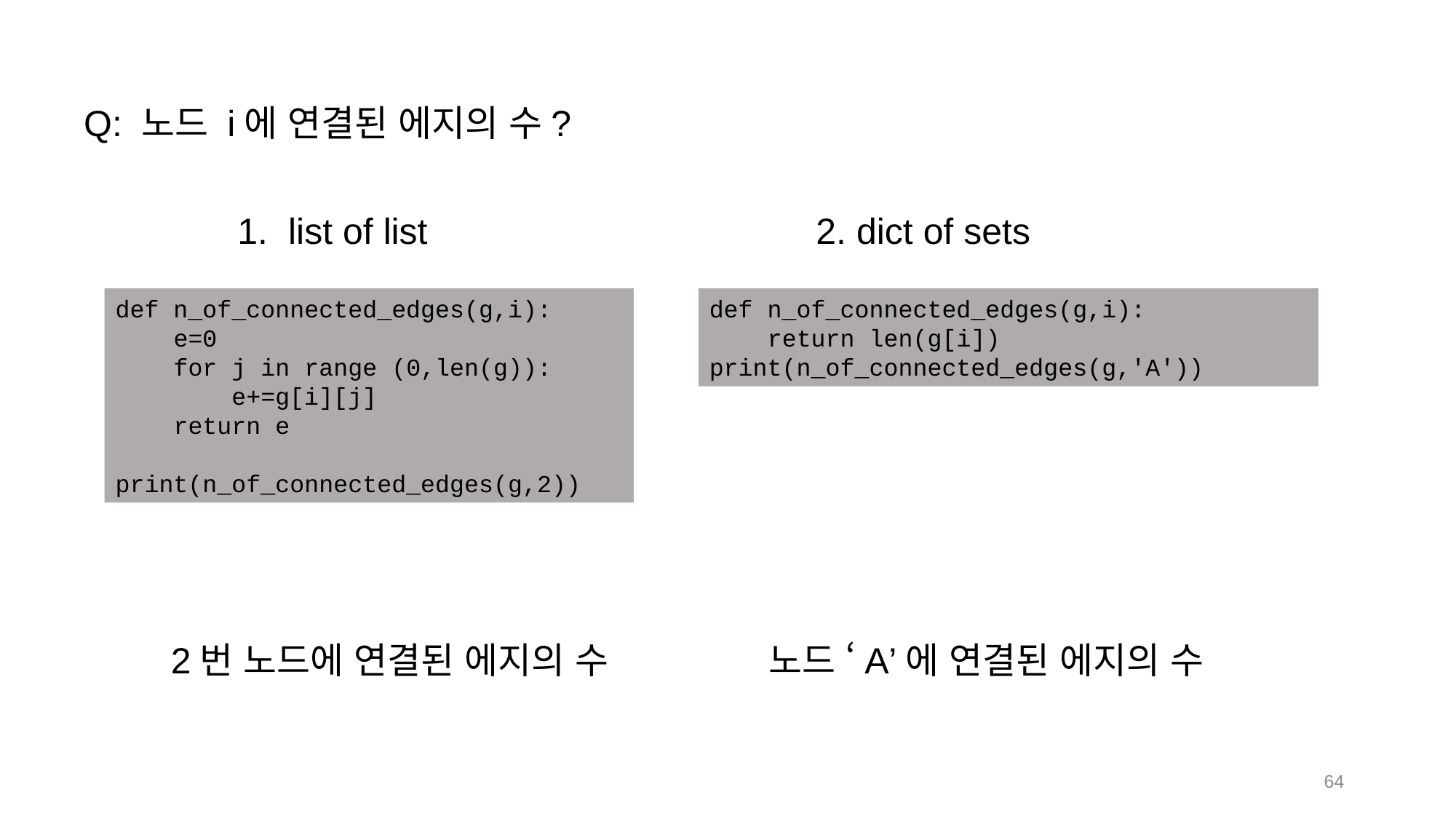

Q: 노드 i에 연결된 에지의 수?
1.  list of list
2. dict of sets
def n_of_connected_edges(g,i):
    e=0
    for j in range (0,len(g)):
        e+=g[i][j]
    return e

print(n_of_connected_edges(g,2))
def n_of_connected_edges(g,i):
    return len(g[i])
print(n_of_connected_edges(g,'A'))
노드 ‘A’에 연결된 에지의 수
2번 노드에 연결된 에지의 수
64